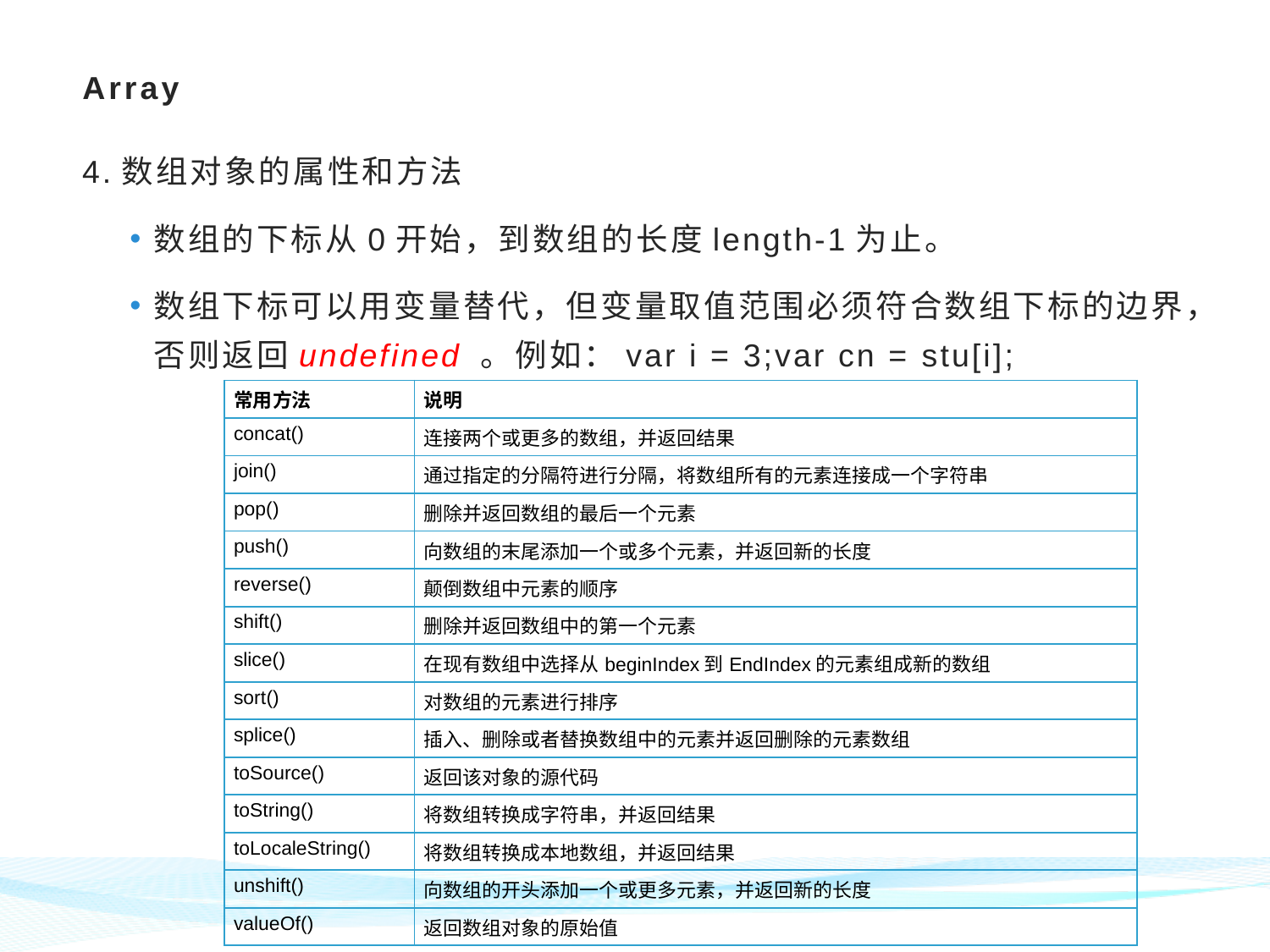

# Array
4.数组对象的属性和方法
数组的下标从0开始，到数组的长度length-1为止。
数组下标可以用变量替代，但变量取值范围必须符合数组下标的边界，否则返回undefined 。例如：var i = 3;var cn = stu[i];

| 常用方法 | 说明 |
| --- | --- |
| concat() | 连接两个或更多的数组，并返回结果 |
| join() | 通过指定的分隔符进行分隔，将数组所有的元素连接成一个字符串 |
| pop() | 删除并返回数组的最后一个元素 |
| push() | 向数组的末尾添加一个或多个元素，并返回新的长度 |
| reverse() | 颠倒数组中元素的顺序 |
| shift() | 删除并返回数组中的第一个元素 |
| slice() | 在现有数组中选择从beginIndex到EndIndex的元素组成新的数组 |
| sort() | 对数组的元素进行排序 |
| splice() | 插入、删除或者替换数组中的元素并返回删除的元素数组 |
| toSource() | 返回该对象的源代码 |
| toString() | 将数组转换成字符串，并返回结果 |
| toLocaleString() | 将数组转换成本地数组，并返回结果 |
| unshift() | 向数组的开头添加一个或更多元素，并返回新的长度 |
| valueOf() | 返回数组对象的原始值 |